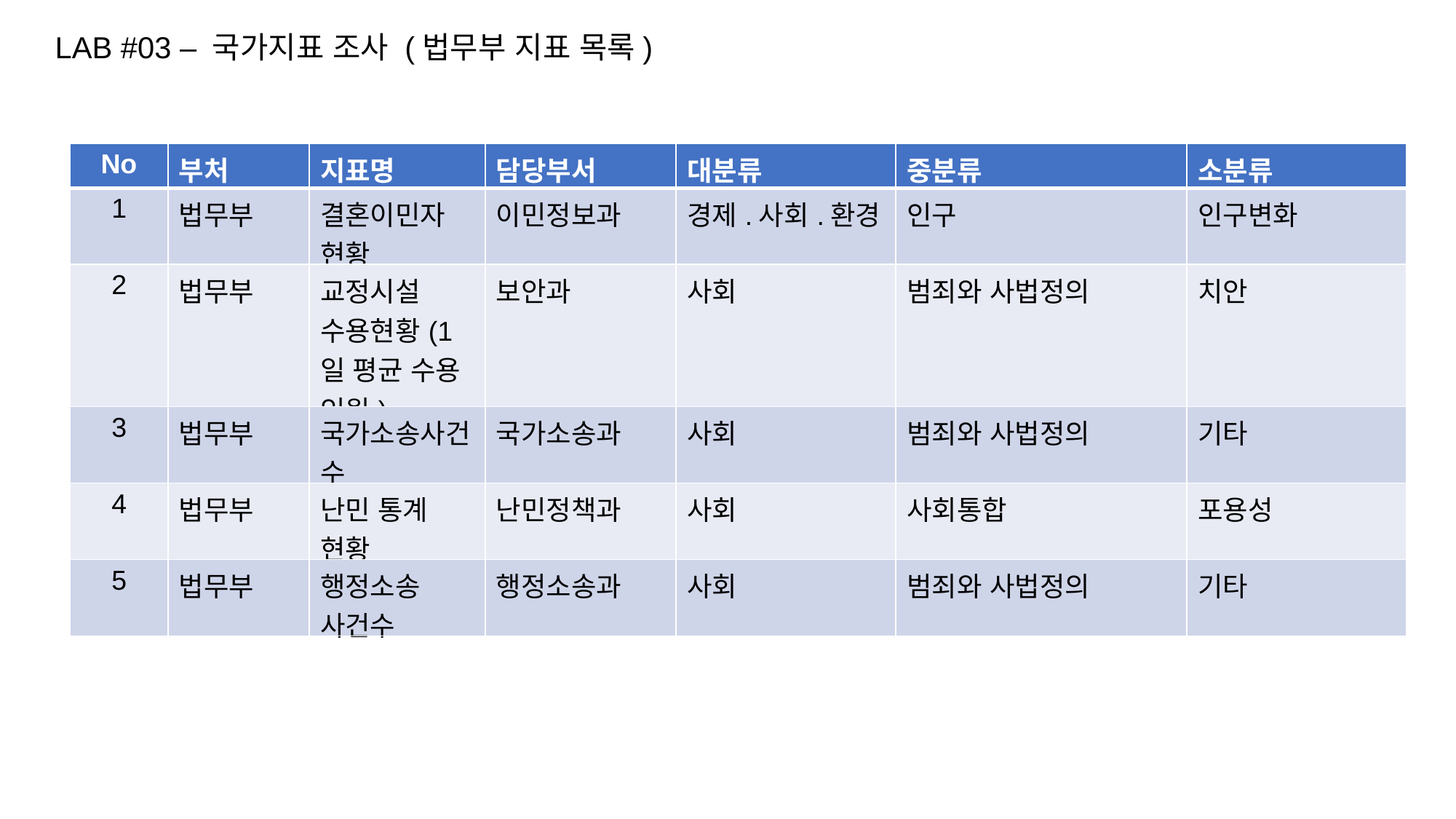

LAB #03 – 국가지표 조사 (법무부 지표 목록)
| No | 부처 | 지표명 | 담당부서 | 대분류 | 중분류 | 소분류 |
| --- | --- | --- | --- | --- | --- | --- |
| 1 | 법무부 | 결혼이민자 현황 | 이민정보과 | 경제.사회.환경 | 인구 | 인구변화 |
| 2 | 법무부 | 교정시설 수용현황(1일 평균 수용 인원) | 보안과 | 사회 | 범죄와 사법정의 | 치안 |
| 3 | 법무부 | 국가소송사건수 | 국가소송과 | 사회 | 범죄와 사법정의 | 기타 |
| 4 | 법무부 | 난민 통계 현황 | 난민정책과 | 사회 | 사회통합 | 포용성 |
| 5 | 법무부 | 행정소송 사건수 | 행정소송과 | 사회 | 범죄와 사법정의 | 기타 |